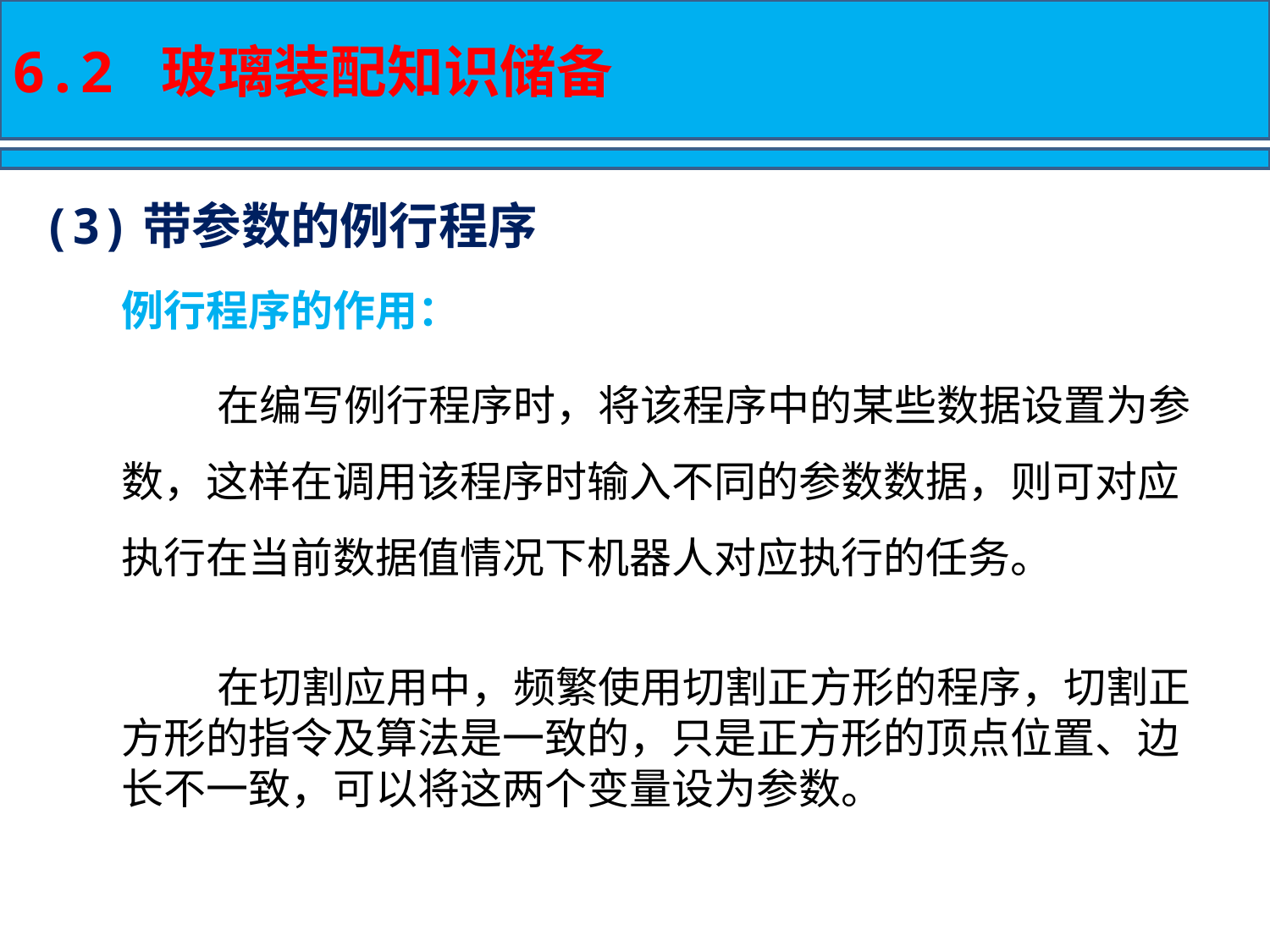

6.2 玻璃装配知识储备

(3)带参数的例行程序
例行程序的作用：
         在编写例行程序时，将该程序中的某些数据设置为参数，这样在调用该程序时输入不同的参数数据，则可对应执行在当前数据值情况下机器人对应执行的任务。
         在切割应用中，频繁使用切割正方形的程序，切割正方形的指令及算法是一致的，只是正方形的顶点位置、边长不一致，可以将这两个变量设为参数。